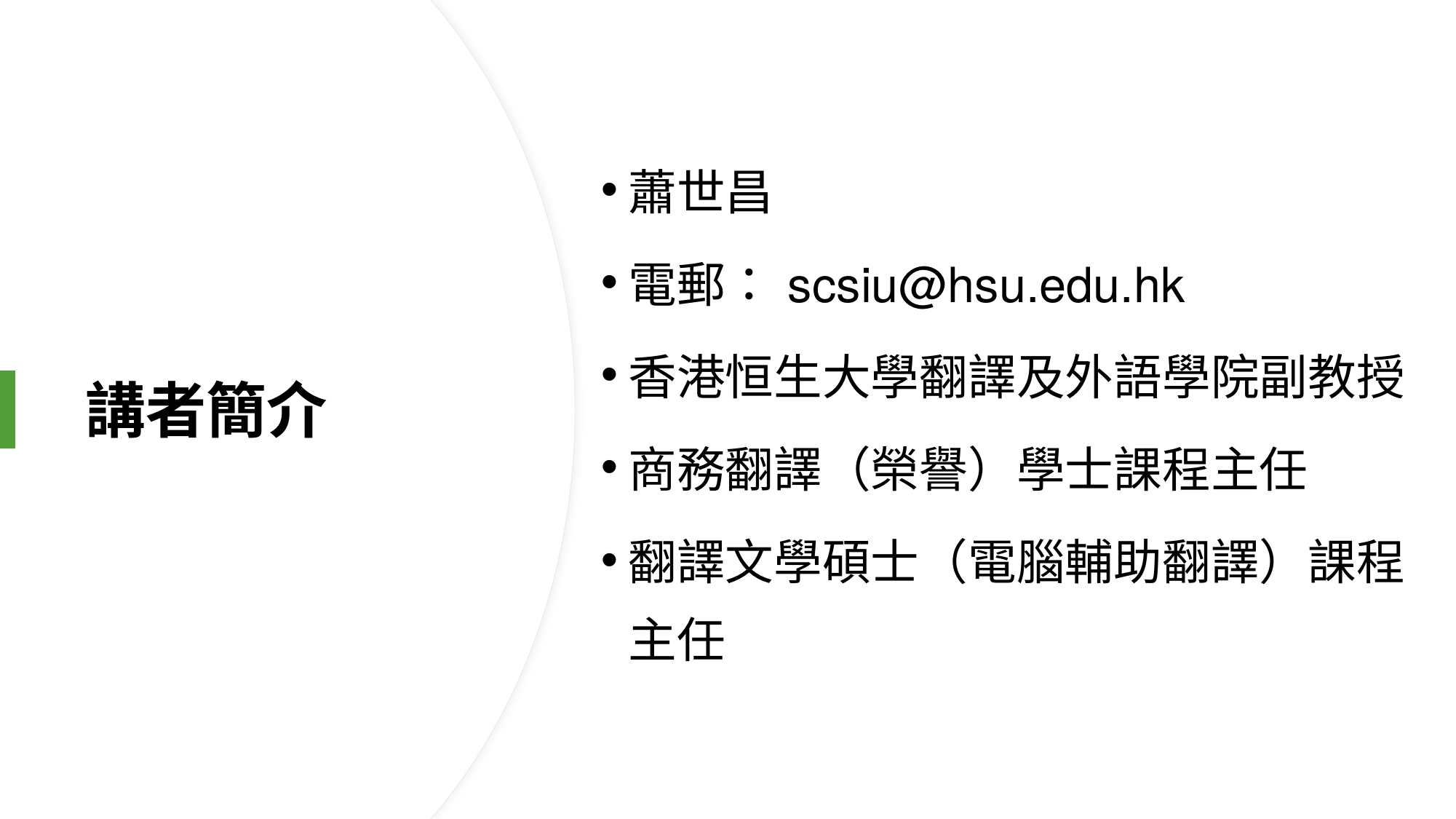

蕭世昌
電郵：scsiu@hsu.edu.hk
香港恒生大學翻譯及外語學院副教授
商務翻譯（榮譽）學士課程主任
翻譯文學碩士（電腦輔助翻譯）課程主任
# 講者簡介